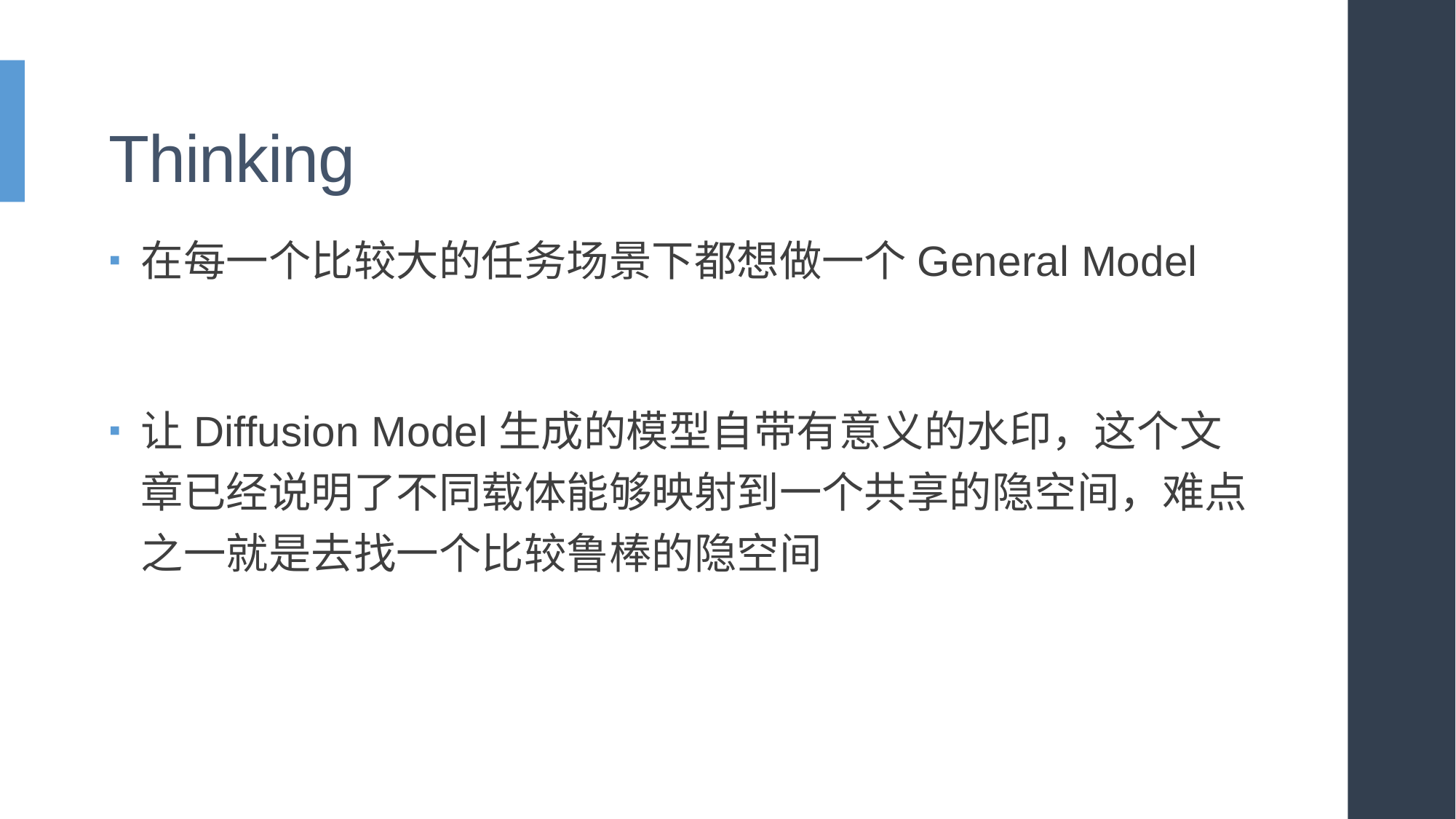

# Thinking
在每一个比较大的任务场景下都想做一个General Model

让Diffusion Model生成的模型自带有意义的水印，这个文章已经说明了不同载体能够映射到一个共享的隐空间，难点之一就是去找一个比较鲁棒的隐空间